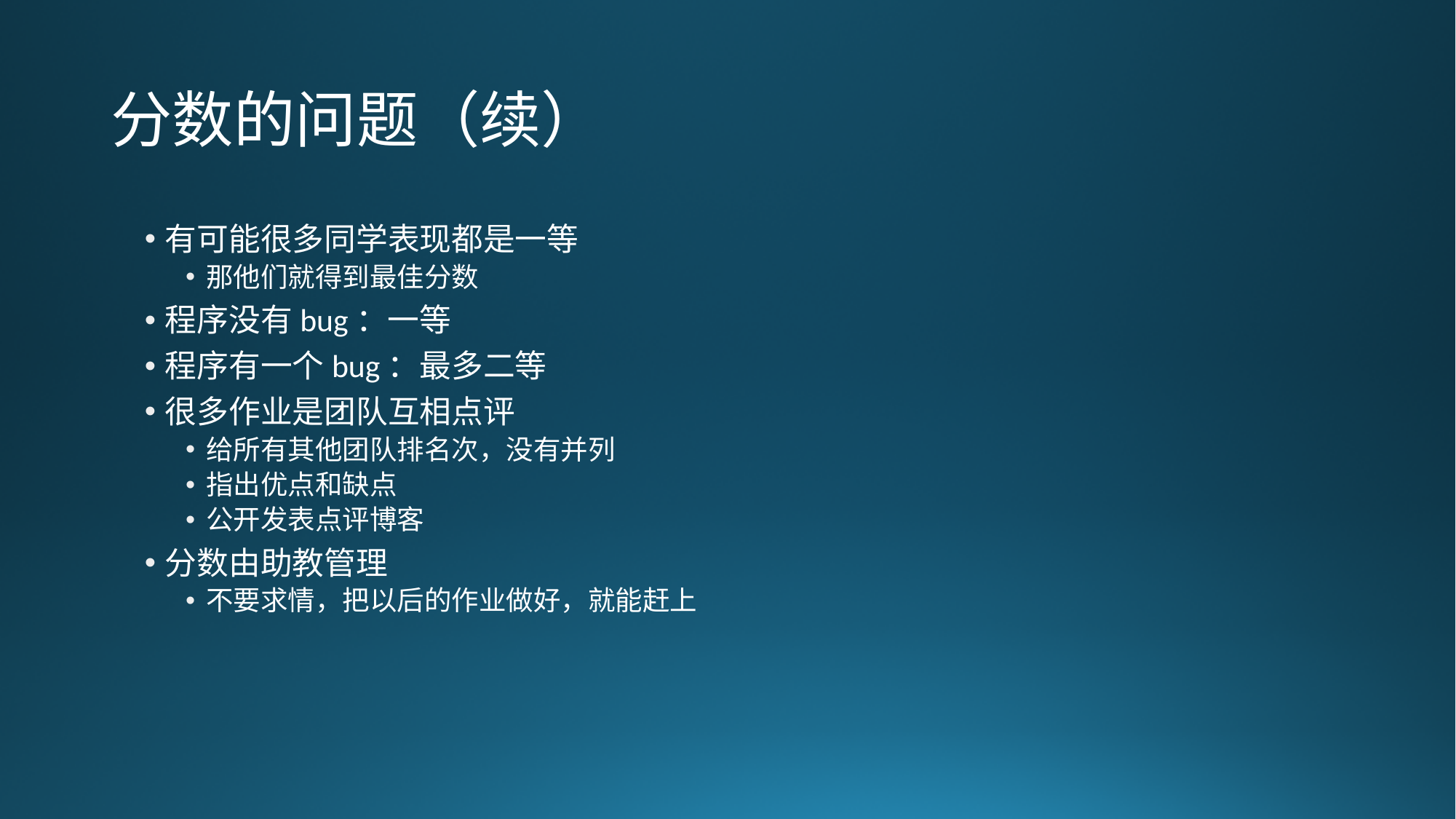

# 分数的问题（续）
有可能很多同学表现都是一等
那他们就得到最佳分数
程序没有bug：一等
程序有一个bug：最多二等
很多作业是团队互相点评
给所有其他团队排名次，没有并列
指出优点和缺点
公开发表点评博客
分数由助教管理
不要求情，把以后的作业做好，就能赶上